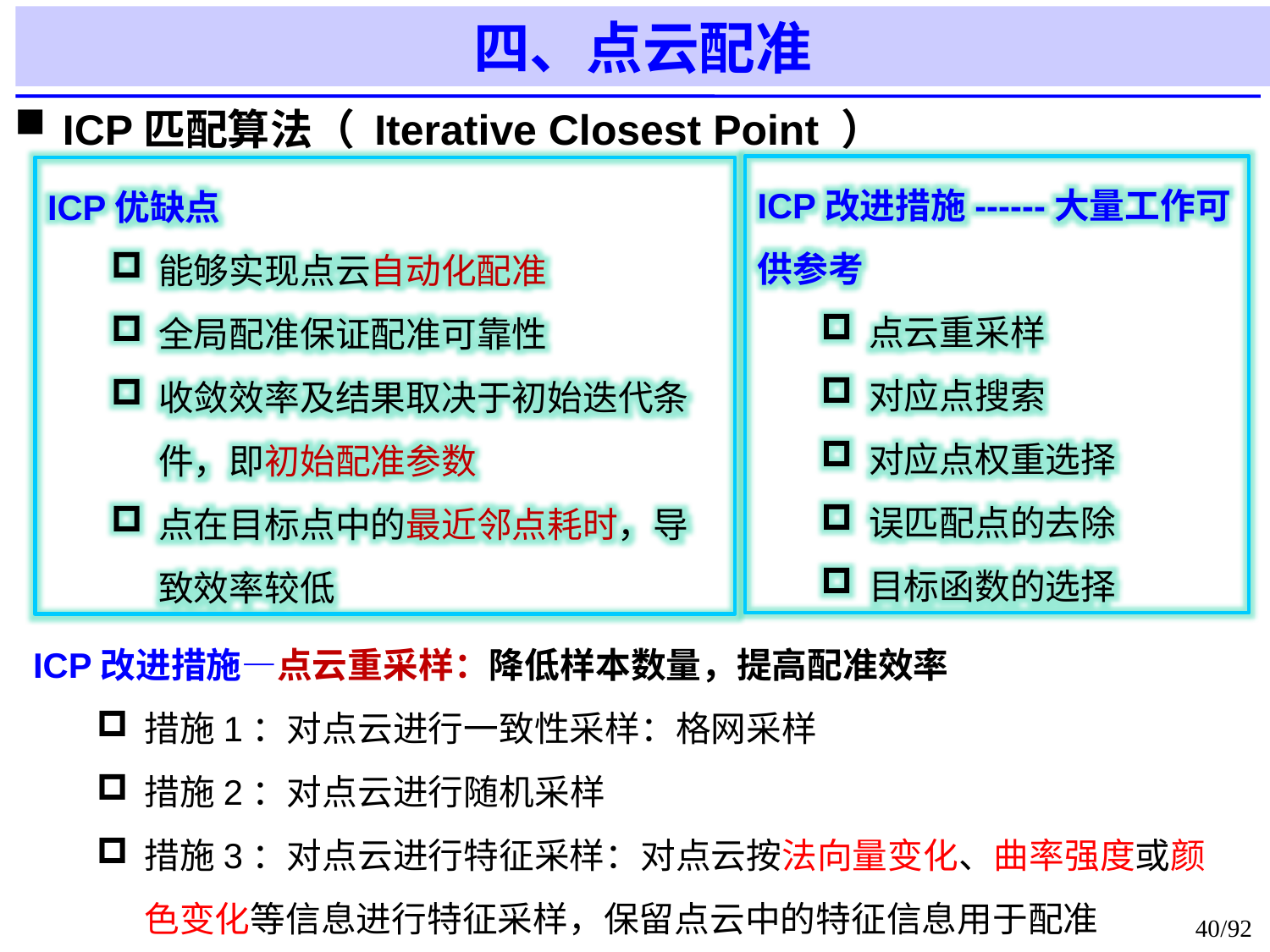

四、点云配准

ICP匹配算法（ Iterative Closest Point ）
ICP改进措施------大量工作可供参考
点云重采样
对应点搜索
对应点权重选择
误匹配点的去除
目标函数的选择
ICP优缺点
能够实现点云自动化配准
全局配准保证配准可靠性
收敛效率及结果取决于初始迭代条件，即初始配准参数
点在目标点中的最近邻点耗时，导致效率较低
ICP改进措施—点云重采样：降低样本数量，提高配准效率
措施1：对点云进行一致性采样：格网采样
措施2：对点云进行随机采样
措施3：对点云进行特征采样：对点云按法向量变化、曲率强度或颜色变化等信息进行特征采样，保留点云中的特征信息用于配准
40/92